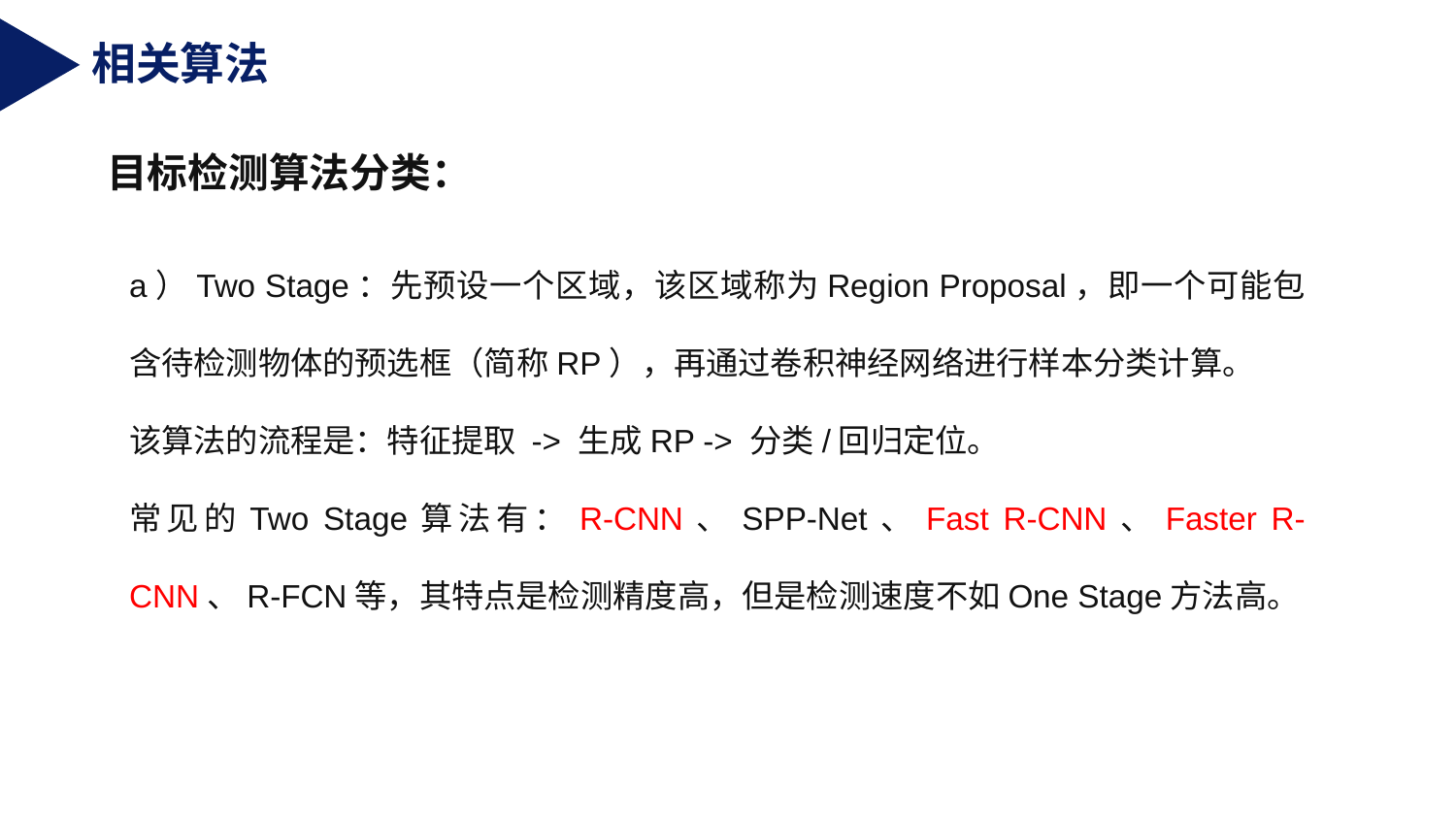

相关算法
目标检测算法分类：
a）Two Stage：先预设一个区域，该区域称为Region Proposal，即一个可能包含待检测物体的预选框（简称RP），再通过卷积神经网络进行样本分类计算。
该算法的流程是：特征提取 -> 生成RP -> 分类/回归定位。
常见的Two Stage算法有：R-CNN、SPP-Net、Fast R-CNN、Faster R-CNN、R-FCN等，其特点是检测精度高，但是检测速度不如One Stage方法高。